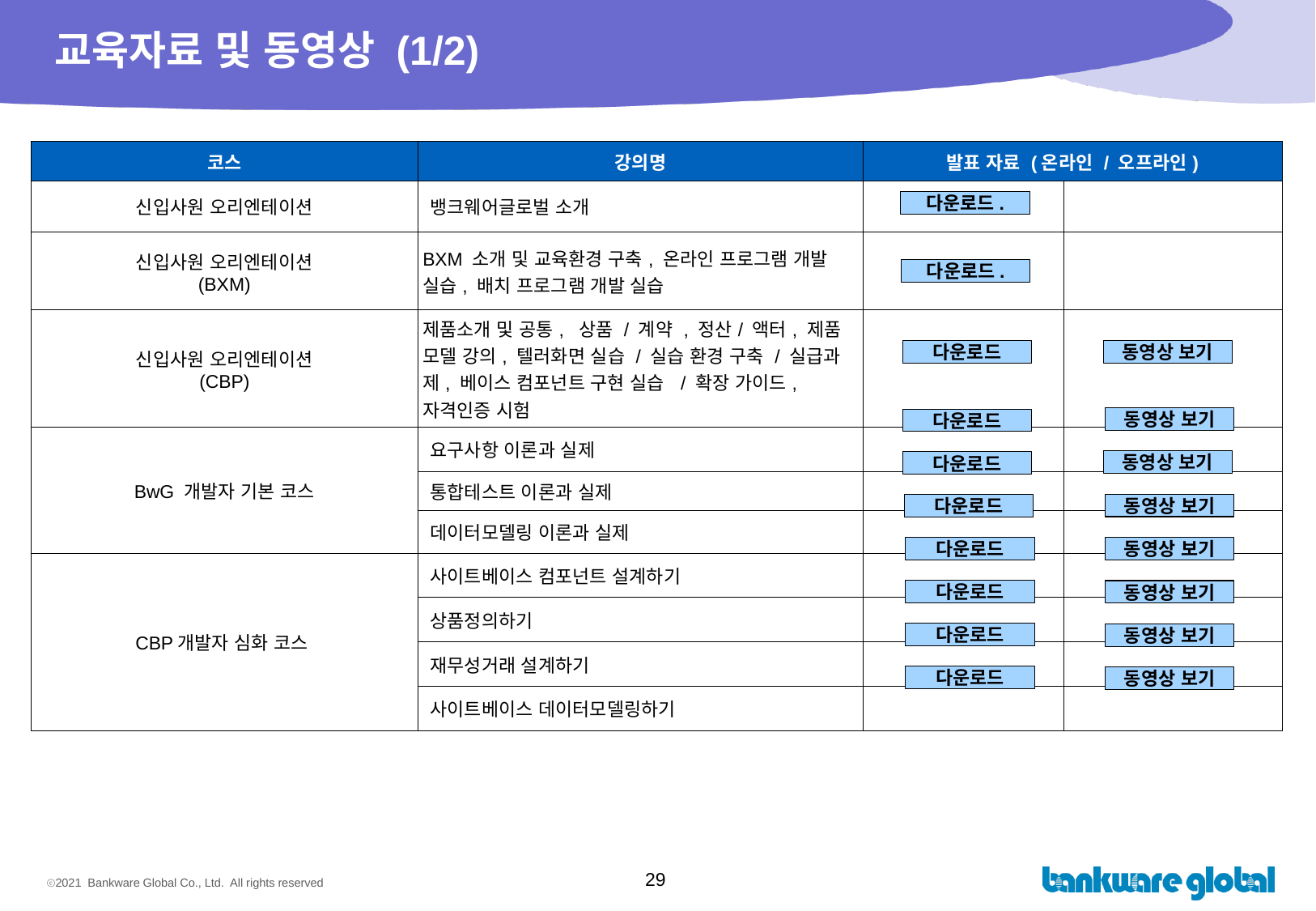

# 교육자료 및 동영상 (1/2)

| 코스 | 강의명 | 발표 자료 (온라인 / 오프라인) |  |
| --- | --- | --- | --- |
| 신입사원 오리엔테이션 | 뱅크웨어글로벌 소개 |  |  |
| 신입사원 오리엔테이션 (BXM) | BXM 소개 및 교육환경 구축, 온라인 프로그램 개발 실습, 배치 프로그램 개발 실습 |  |  |
| 신입사원 오리엔테이션 (CBP) | 제품소개 및 공통, 상품 / 계약 , 정산/ 액터, 제품 모델 강의, 텔러화면 실습 / 실습 환경 구축 / 실급과제, 베이스 컴포넌트 구현 실습 / 확장 가이드, 자격인증 시험 |  |  |
| BwG 개발자 기본 코스 | 요구사항 이론과 실제 |  |  |
|  | 통합테스트 이론과 실제 |  |  |
|  | 데이터모델링 이론과 실제 |  |  |
| CBP개발자 심화 코스 | 사이트베이스 컴포넌트 설계하기 |  |  |
|  | 상품정의하기 |  |  |
|  | 재무성거래 설계하기 |  |  |
|  | 사이트베이스 데이터모델링하기 |  |  |
다운로드.
다운로드.
다운로드
동영상 보기
동영상 보기
다운로드
동영상 보기
다운로드
동영상 보기
다운로드
동영상 보기
다운로드
다운로드
동영상 보기
다운로드
동영상 보기
다운로드
동영상 보기